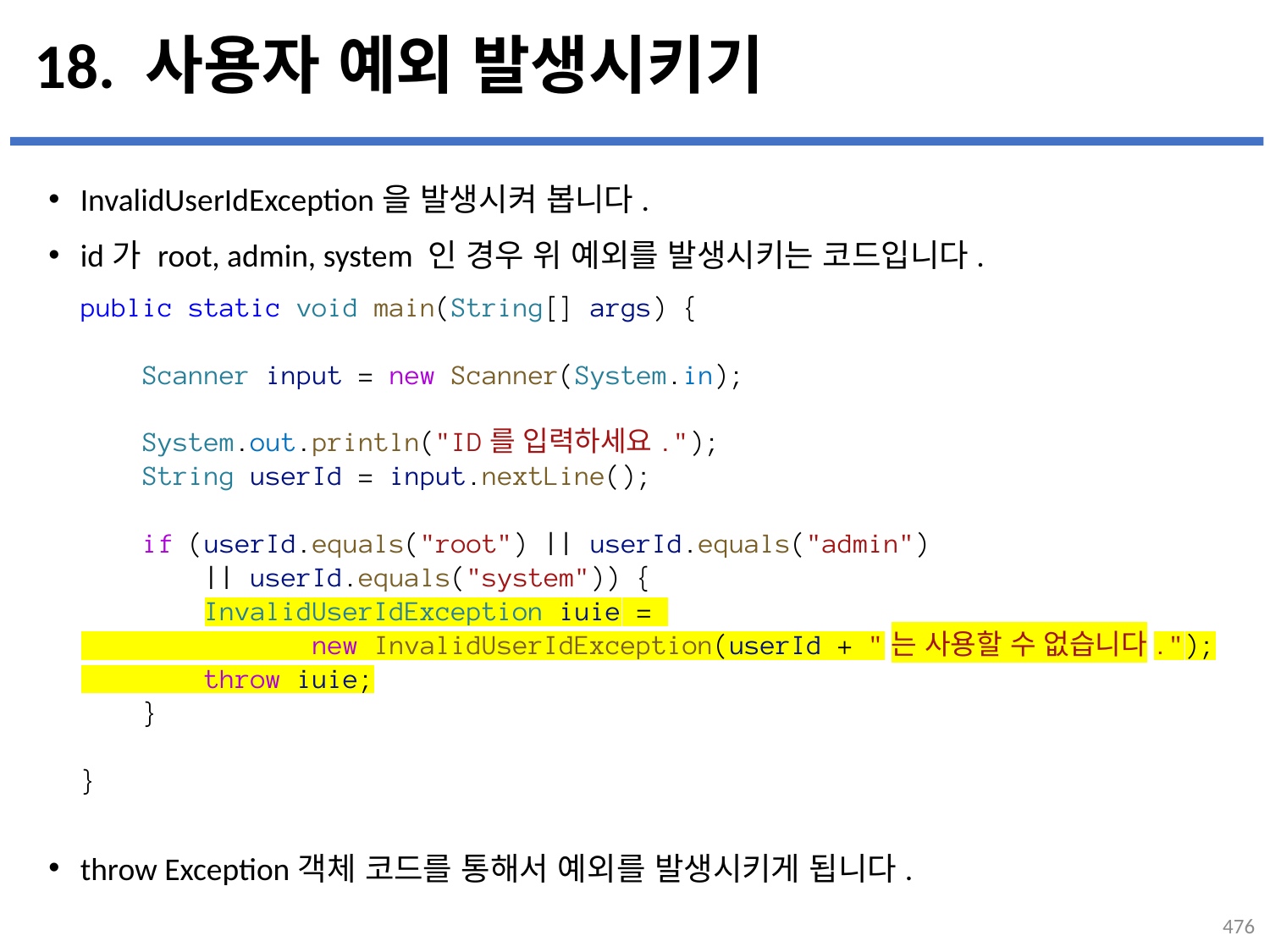

# 18. 사용자 예외 발생시키기
InvalidUserIdException을 발생시켜 봅니다.
id가 root, admin, system 인 경우 위 예외를 발생시키는 코드입니다.

throw Exception객체 코드를 통해서 예외를 발생시키게 됩니다.
public static void main(String[] args) {

    Scanner input = new Scanner(System.in);
    System.out.println("ID를 입력하세요.");
    String userId = input.nextLine();
    if (userId.equals("root") || userId.equals("admin")
        || userId.equals("system")) {
        InvalidUserIdException iuie =
               new InvalidUserIdException(userId + "는 사용할 수 없습니다.");
        throw iuie;
    }
}
...

설명
476